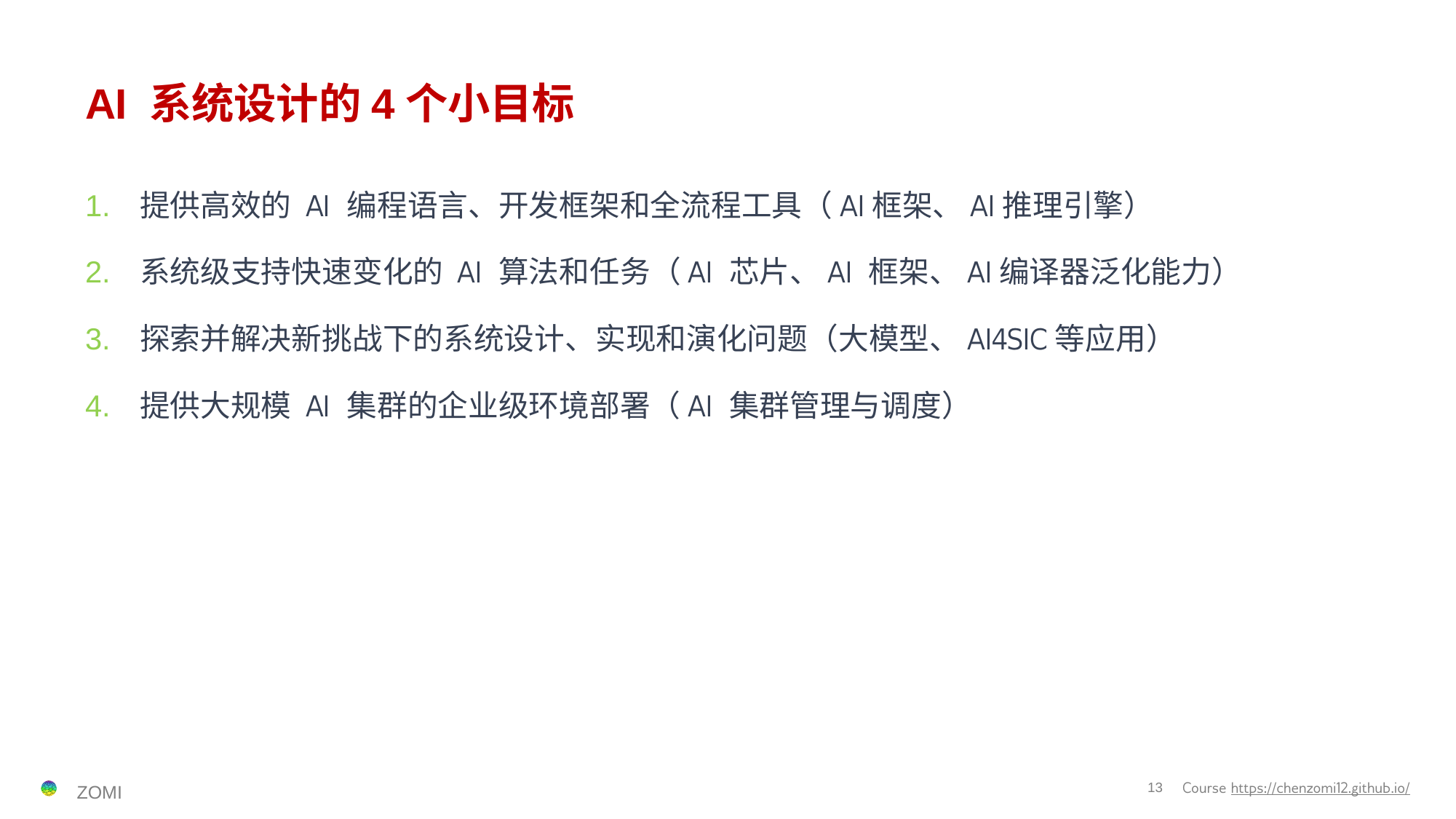

# AI 系统设计的4个小目标
提供高效的 AI 编程语言、开发框架和全流程工具（AI框架、AI推理引擎）
系统级支持快速变化的 AI 算法和任务（AI 芯片、AI 框架、AI编译器泛化能力）
探索并解决新挑战下的系统设计、实现和演化问题（大模型、AI4SIC等应用）
提供大规模 AI 集群的企业级环境部署（AI 集群管理与调度）